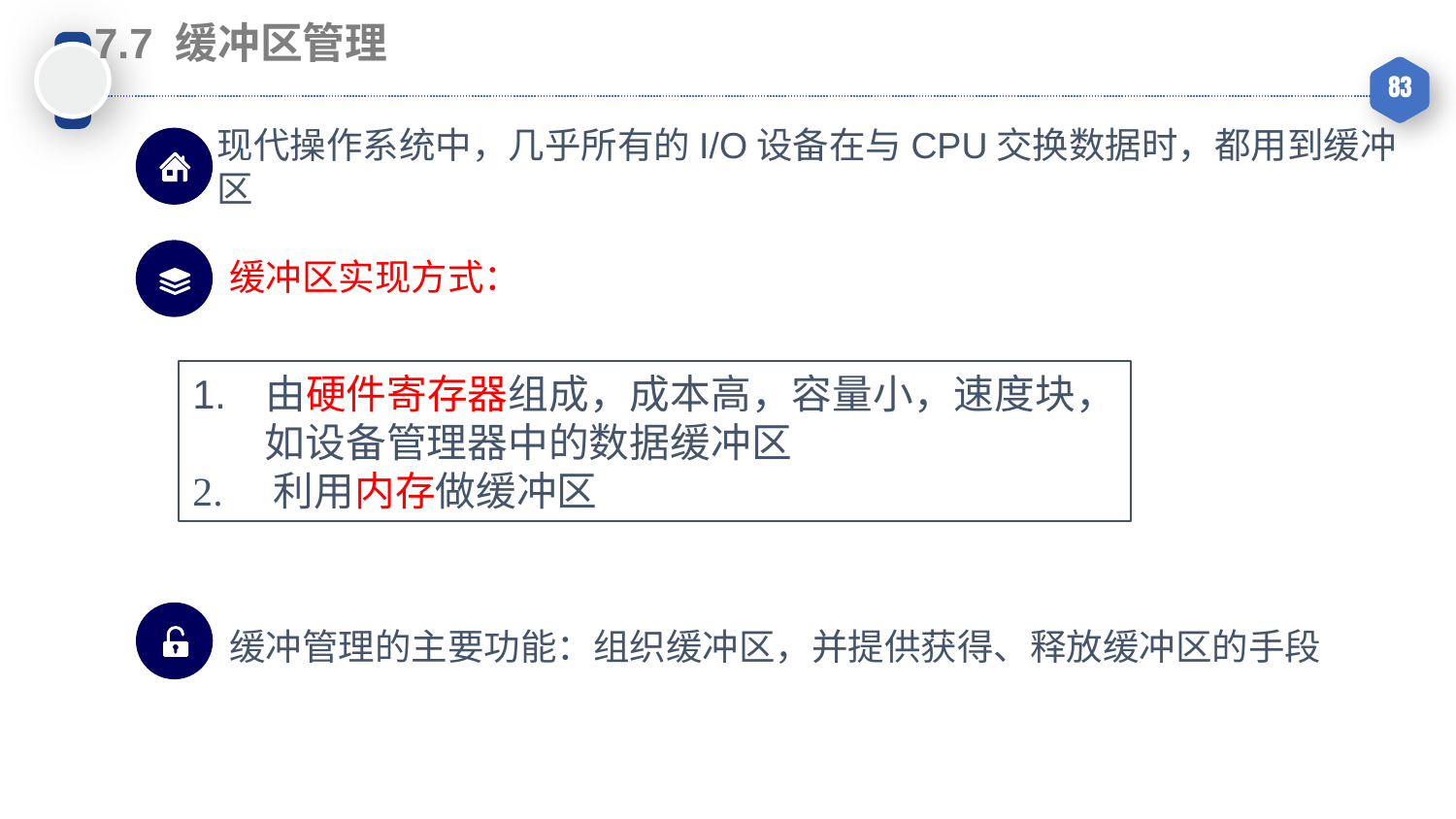

7.7 缓冲区管理
现代操作系统中，几乎所有的I/O设备在与CPU交换数据时，都用到缓冲区

缓冲区实现方式：

由硬件寄存器组成，成本高，容量小，速度块，
       如设备管理器中的数据缓冲区
2.    利用内存做缓冲区

缓冲管理的主要功能：组织缓冲区，并提供获得、释放缓冲区的手段